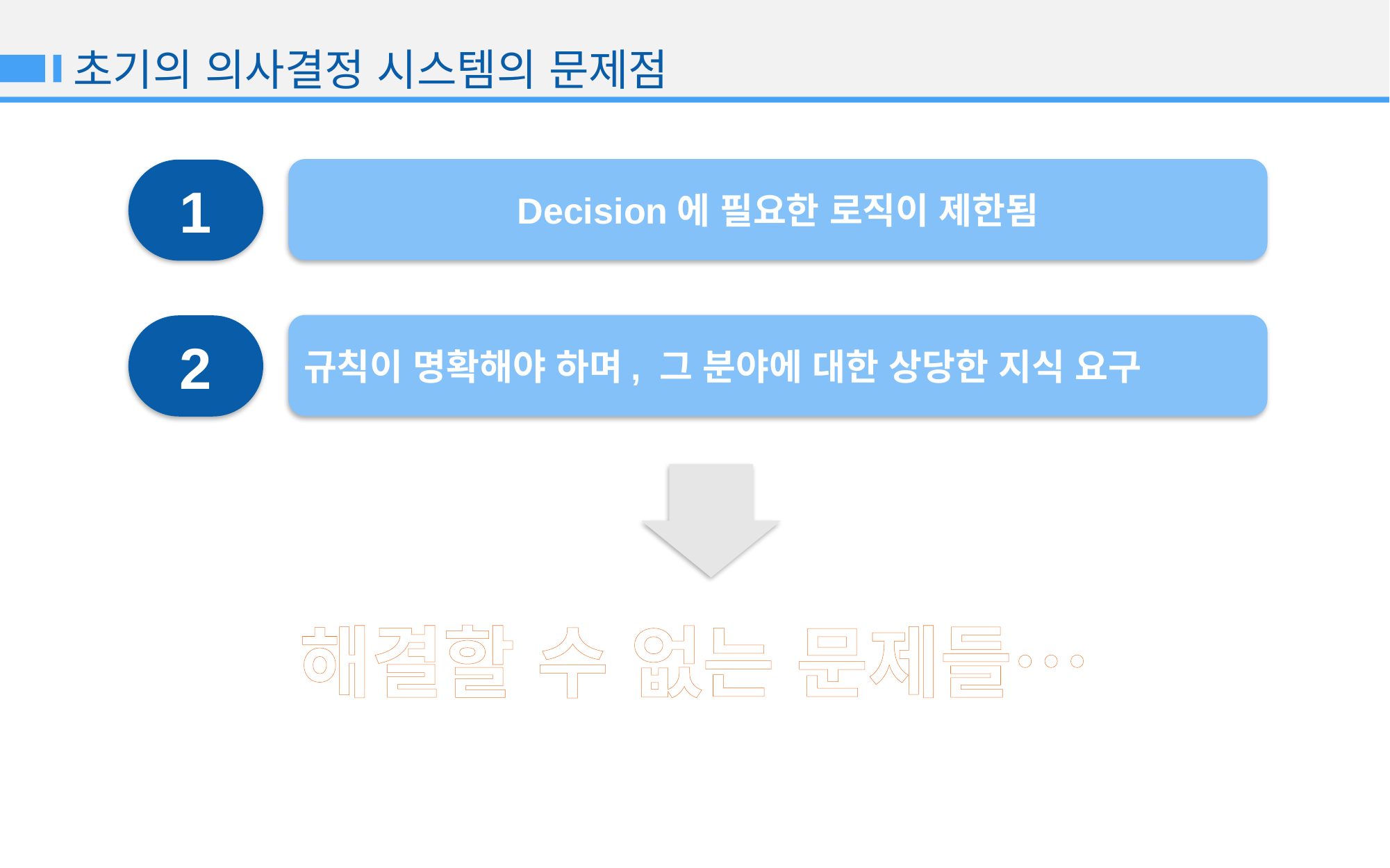

초기의 의사결정 시스템의 문제점

Decision에 필요한 로직이 제한됨
1
규칙이 명확해야 하며, 그 분야에 대한 상당한 지식 요구
2

해결할 수 없는 문제들…